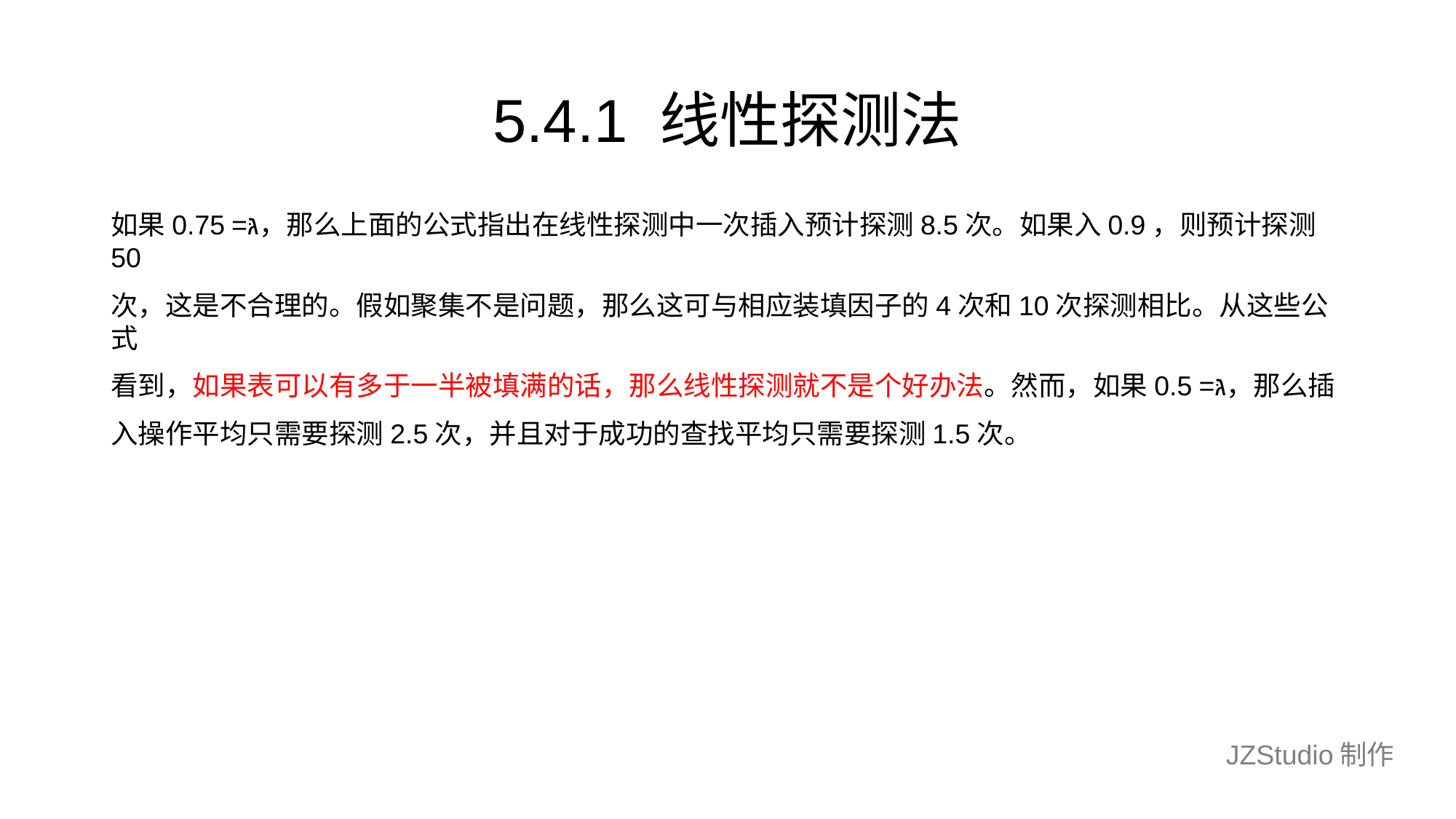

# 5.4.1 线性探测法
如果גּ=0.75，那么上面的公式指出在线性探测中一次插入预计探测8.5次。如果入0.9，则预计探测50
次，这是不合理的。假如聚集不是问题，那么这可与相应装填因子的4次和10次探测相比。从这些公式
看到，如果表可以有多于一半被填满的话，那么线性探测就不是个好办法。然而，如果גּ=0.5，那么插
入操作平均只需要探测2.5次，并且对于成功的查找平均只需要探测1.5次。